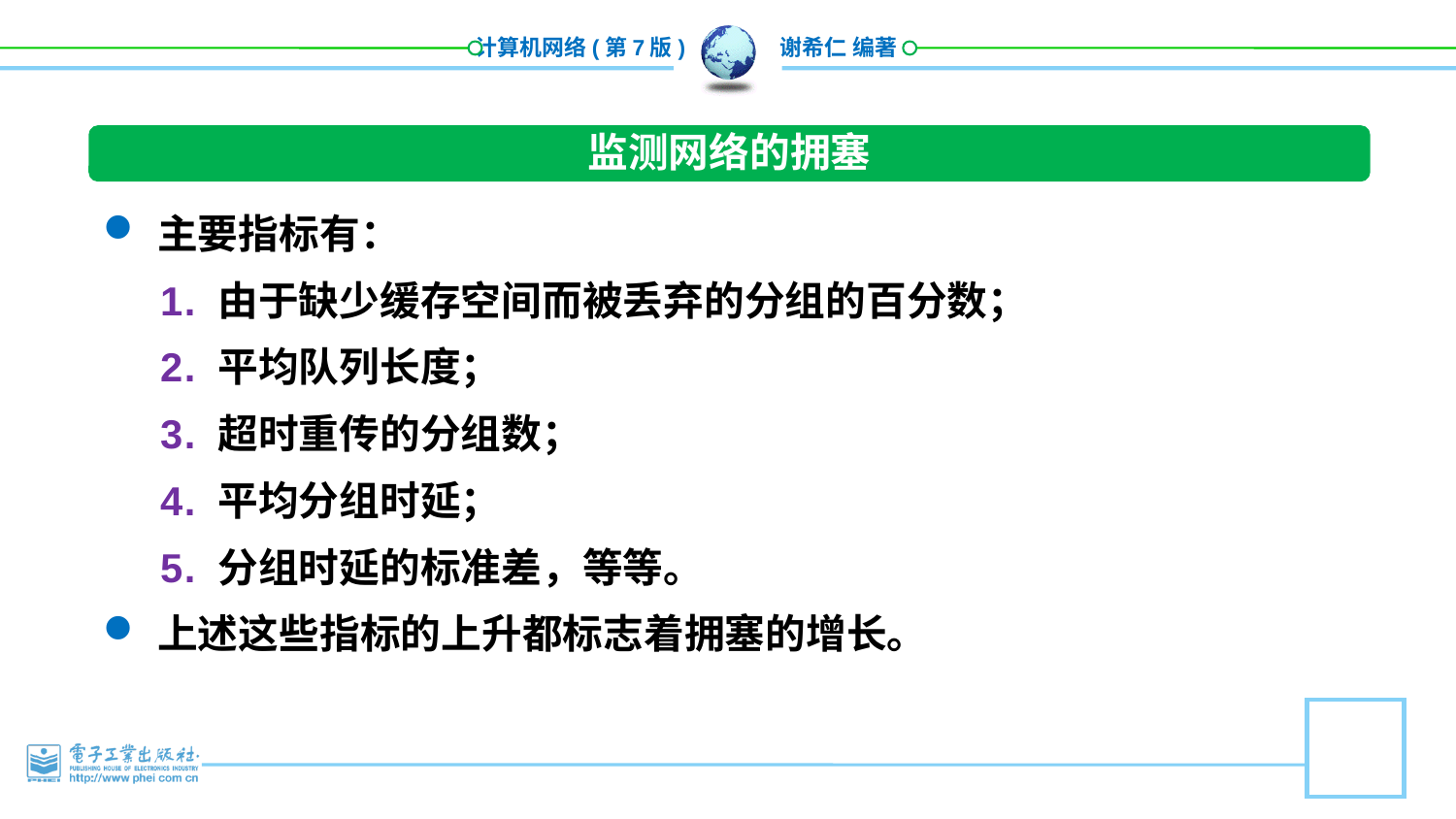

监测网络的拥塞

主要指标有：
由于缺少缓存空间而被丢弃的分组的百分数；
平均队列长度；
超时重传的分组数；
平均分组时延；
分组时延的标准差，等等。
上述这些指标的上升都标志着拥塞的增长。